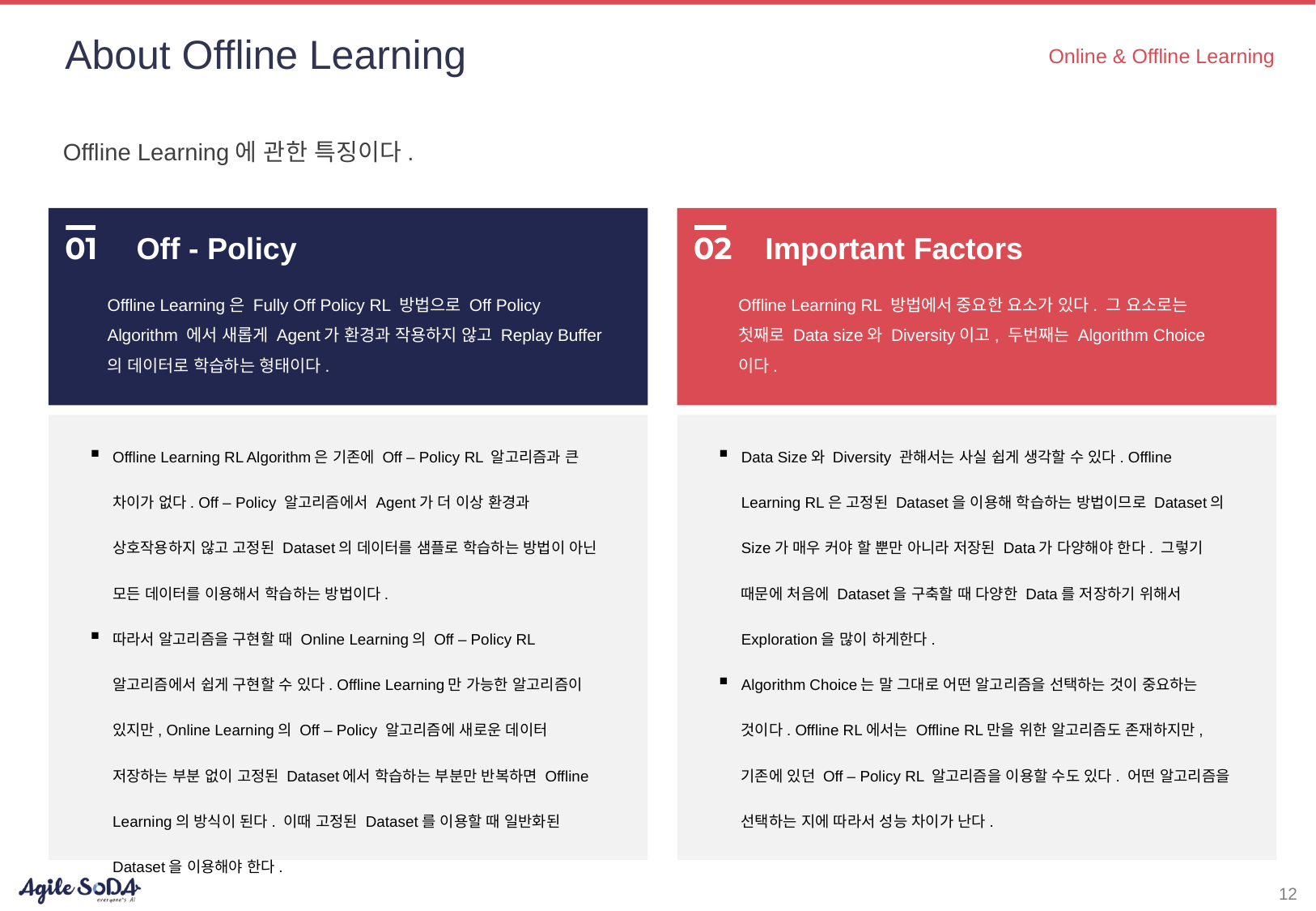

# About Offline Learning
Online & Offline Learning
Offline Learning에 관한 특징이다.

01
Off - Policy
02
Important Factors

Offline Learning은 Fully Off Policy RL 방법으로 Off Policy Algorithm 에서 새롭게 Agent가 환경과 작용하지 않고 Replay Buffer의 데이터로 학습하는 형태이다.
Offline Learning RL 방법에서 중요한 요소가 있다. 그 요소로는 첫째로 Data size와 Diversity이고, 두번째는 Algorithm Choice이다.
Offline Learning RL Algorithm은 기존에 Off – Policy RL 알고리즘과 큰 차이가 없다. Off – Policy 알고리즘에서 Agent가 더 이상 환경과 상호작용하지 않고 고정된 Dataset의 데이터를 샘플로 학습하는 방법이 아닌 모든 데이터를 이용해서 학습하는 방법이다.
따라서 알고리즘을 구현할 때 Online Learning의 Off – Policy RL 알고리즘에서 쉽게 구현할 수 있다. Offline Learning만 가능한 알고리즘이 있지만, Online Learning의 Off – Policy 알고리즘에 새로운 데이터 저장하는 부분 없이 고정된 Dataset에서 학습하는 부분만 반복하면 Offline Learning의 방식이 된다. 이때 고정된 Dataset를 이용할 때 일반화된 Dataset을 이용해야 한다.
Data Size와 Diversity 관해서는 사실 쉽게 생각할 수 있다. Offline Learning RL은 고정된 Dataset을 이용해 학습하는 방법이므로 Dataset의 Size가 매우 커야 할 뿐만 아니라 저장된 Data가 다양해야 한다. 그렇기 때문에 처음에 Dataset을 구축할 때 다양한 Data를 저장하기 위해서 Exploration을 많이 하게한다.
Algorithm Choice는 말 그대로 어떤 알고리즘을 선택하는 것이 중요하는 것이다. Offline RL에서는 Offline RL만을 위한 알고리즘도 존재하지만, 기존에 있던 Off – Policy RL 알고리즘을 이용할 수도 있다. 어떤 알고리즘을 선택하는 지에 따라서 성능 차이가 난다.